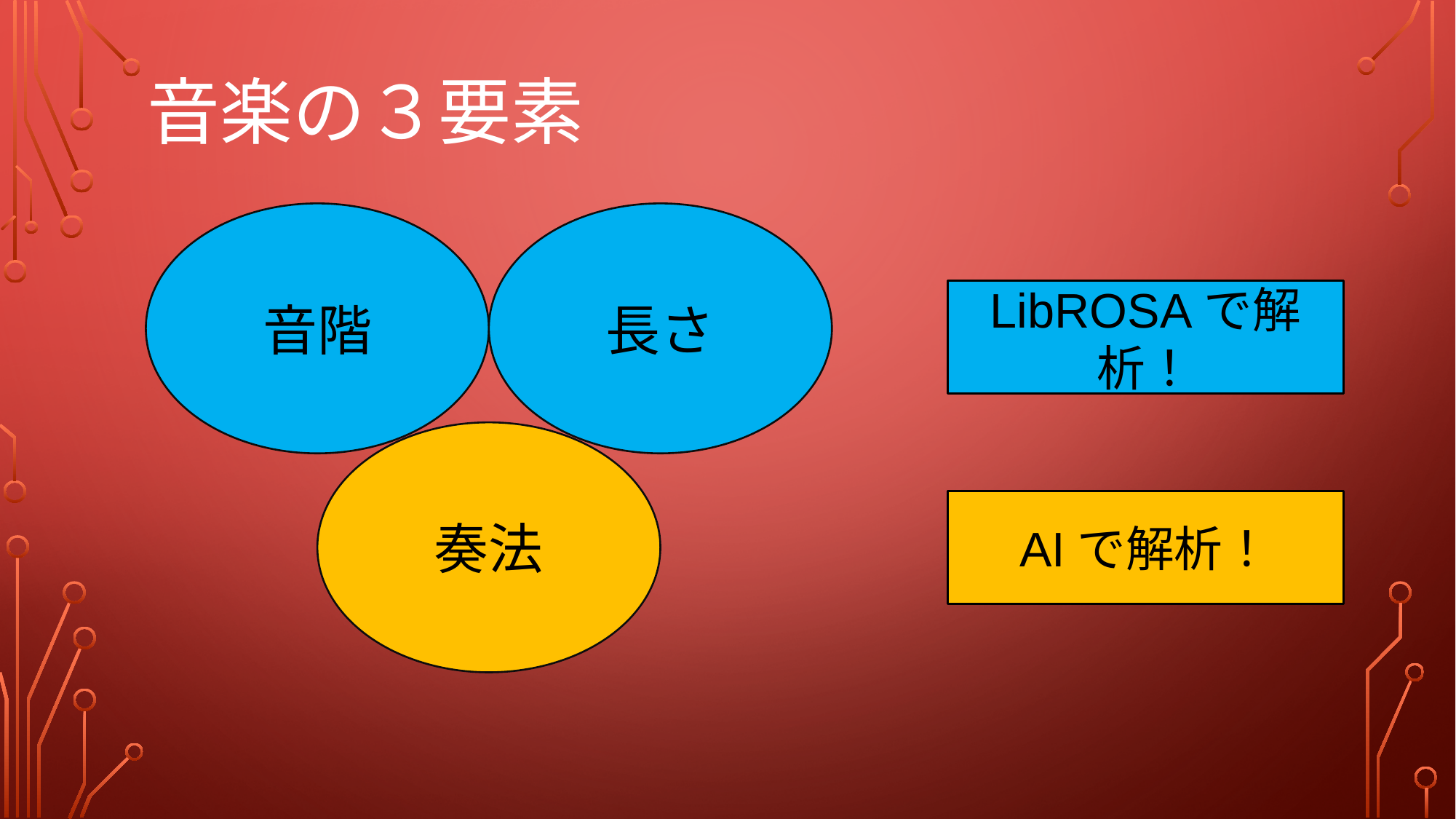

# 音楽の３要素
音階
長さ
LibROSAで解析！
奏法
AIで解析！